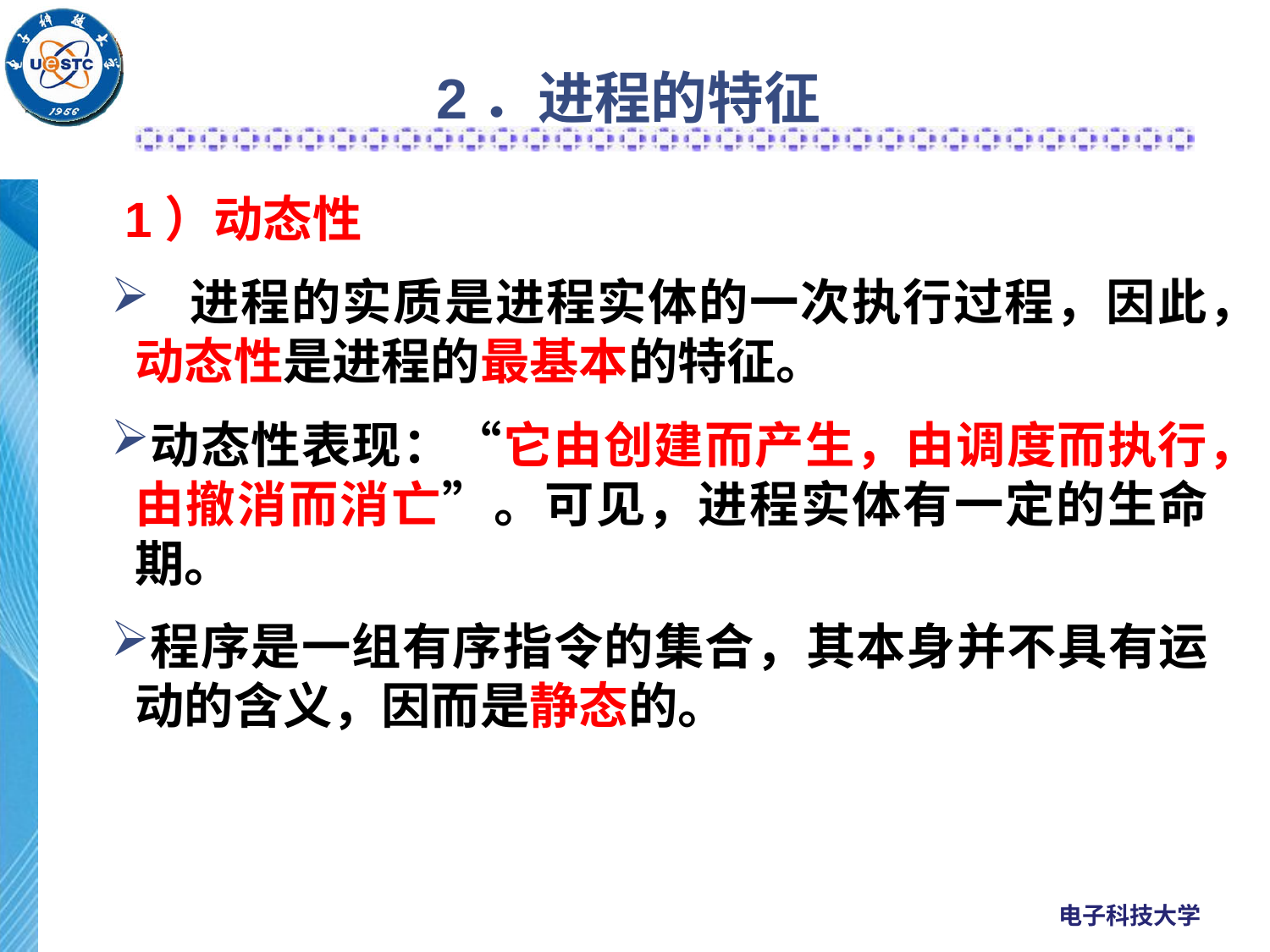

# 2．进程的特征
 1）动态性
  进程的实质是进程实体的一次执行过程，因此，动态性是进程的最基本的特征。
动态性表现：“它由创建而产生，由调度而执行，由撤消而消亡”。可见，进程实体有一定的生命期。
程序是一组有序指令的集合，其本身并不具有运动的含义，因而是静态的。